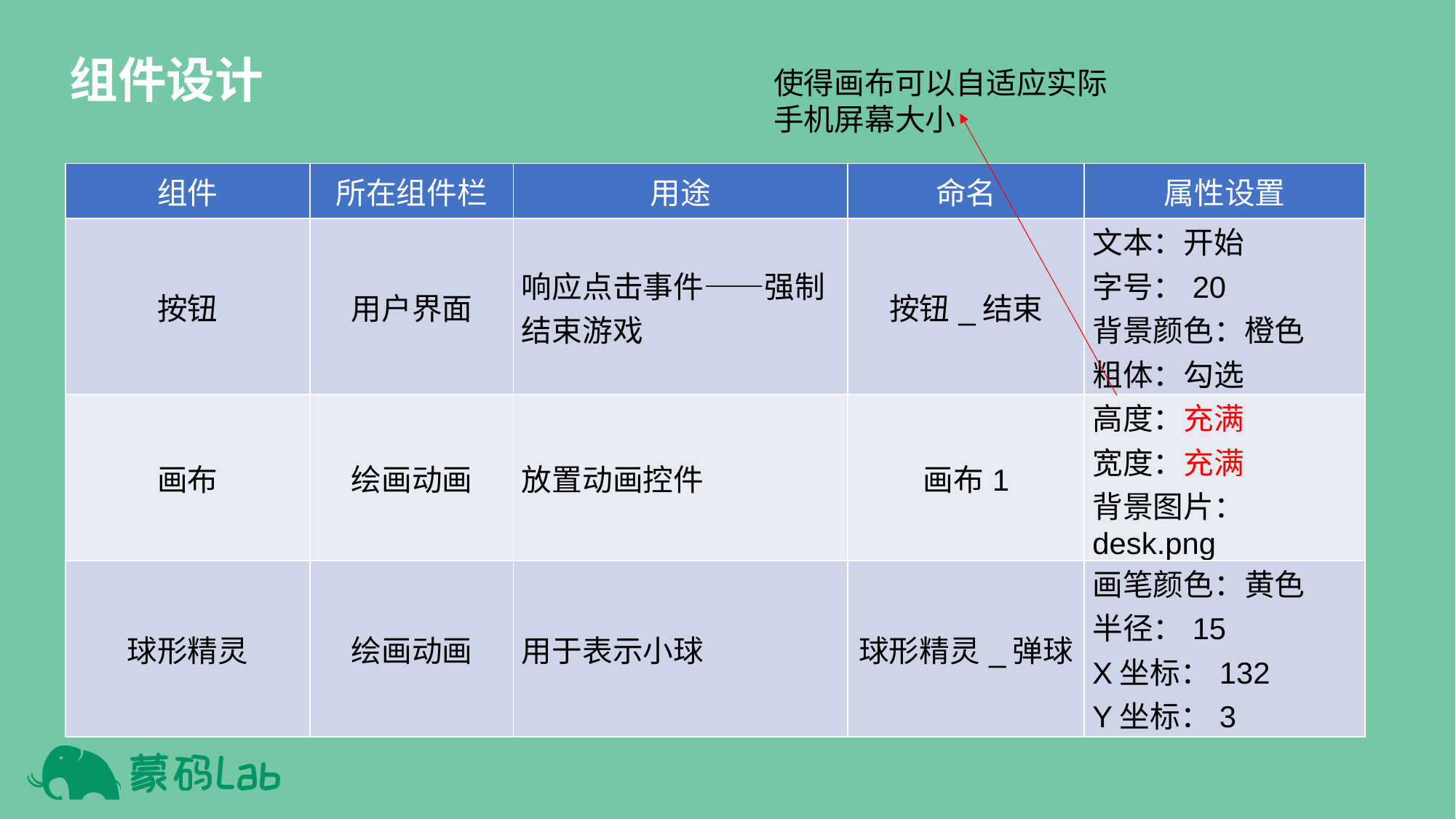

组件设计

使得画布可以自适应实际手机屏幕大小
| 组件 | 所在组件栏 | 用途 | 命名 | 属性设置 |
| --- | --- | --- | --- | --- |
| 按钮 | 用户界面 | 响应点击事件——强制结束游戏 | 按钮\_结束 | 文本：开始 字号：20 背景颜色：橙色 粗体：勾选 |
| 画布 | 绘画动画 | 放置动画控件 | 画布1 | 高度：充满 宽度：充满 背景图片：desk.png |
| 球形精灵 | 绘画动画 | 用于表示小球 | 球形精灵\_弹球 | 画笔颜色：黄色 半径：15 X坐标：132 Y坐标：3 |